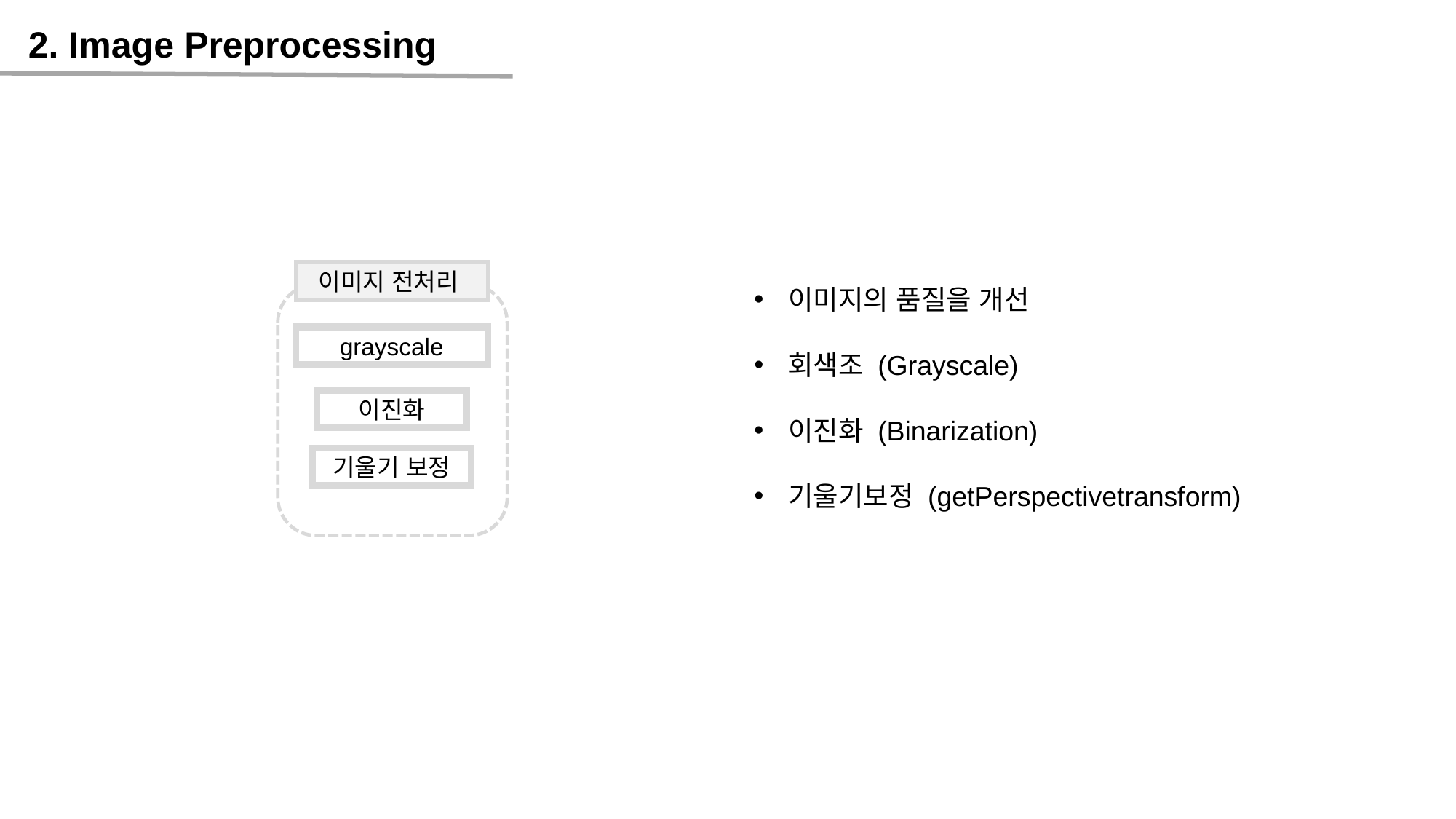

2. Image Preprocessing

이미지의 품질을 개선

회색조 (Grayscale)

이진화 (Binarization)

기울기보정 (getPerspectivetransform)
이미지 전처리

grayscale
이진화
기울기 보정